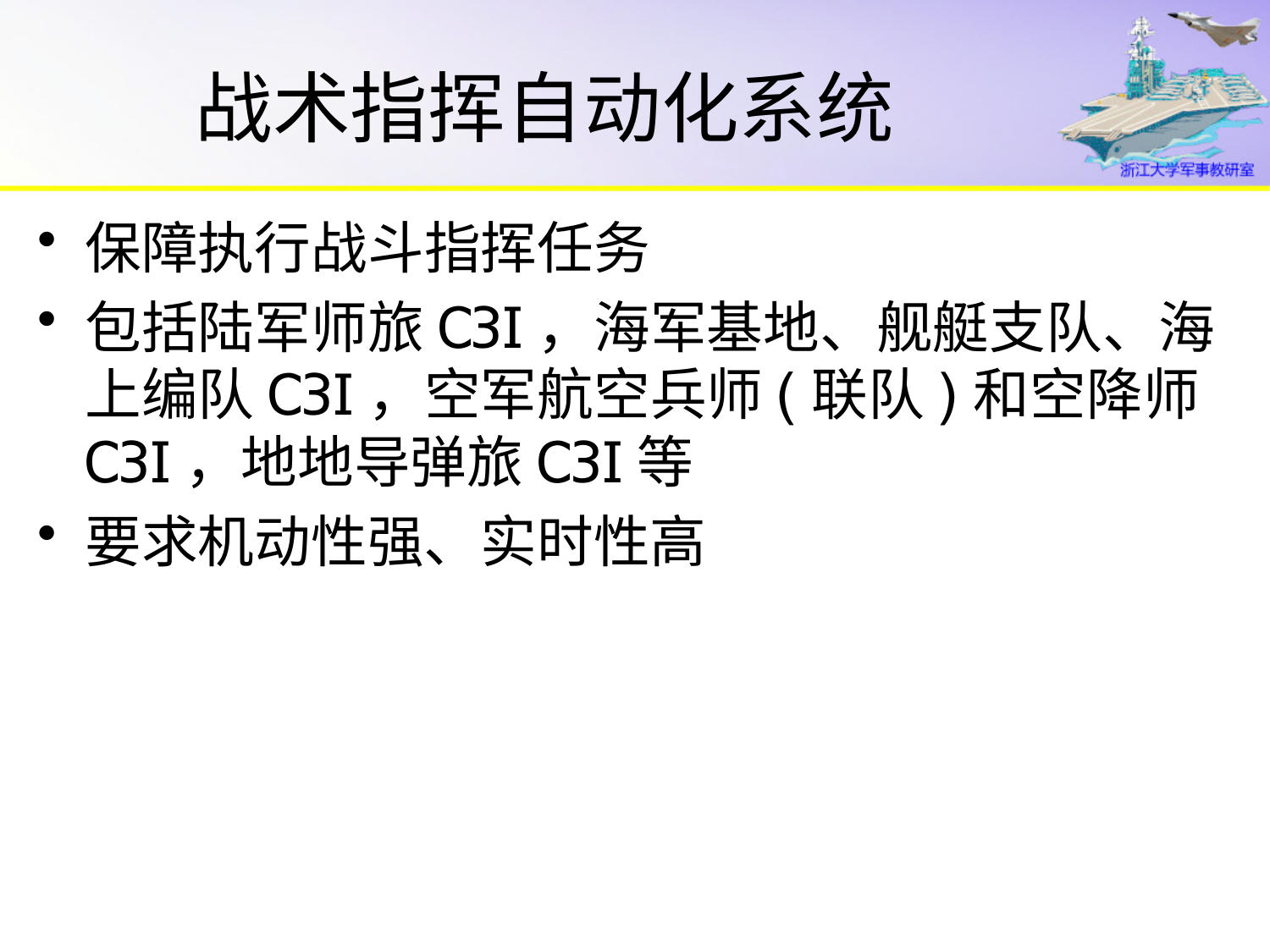

# 战术指挥自动化系统
保障执行战斗指挥任务
包括陆军师旅C3I，海军基地、舰艇支队、海上编队C3I，空军航空兵师(联队)和空降师C3I，地地导弹旅C3I等
要求机动性强、实时性高